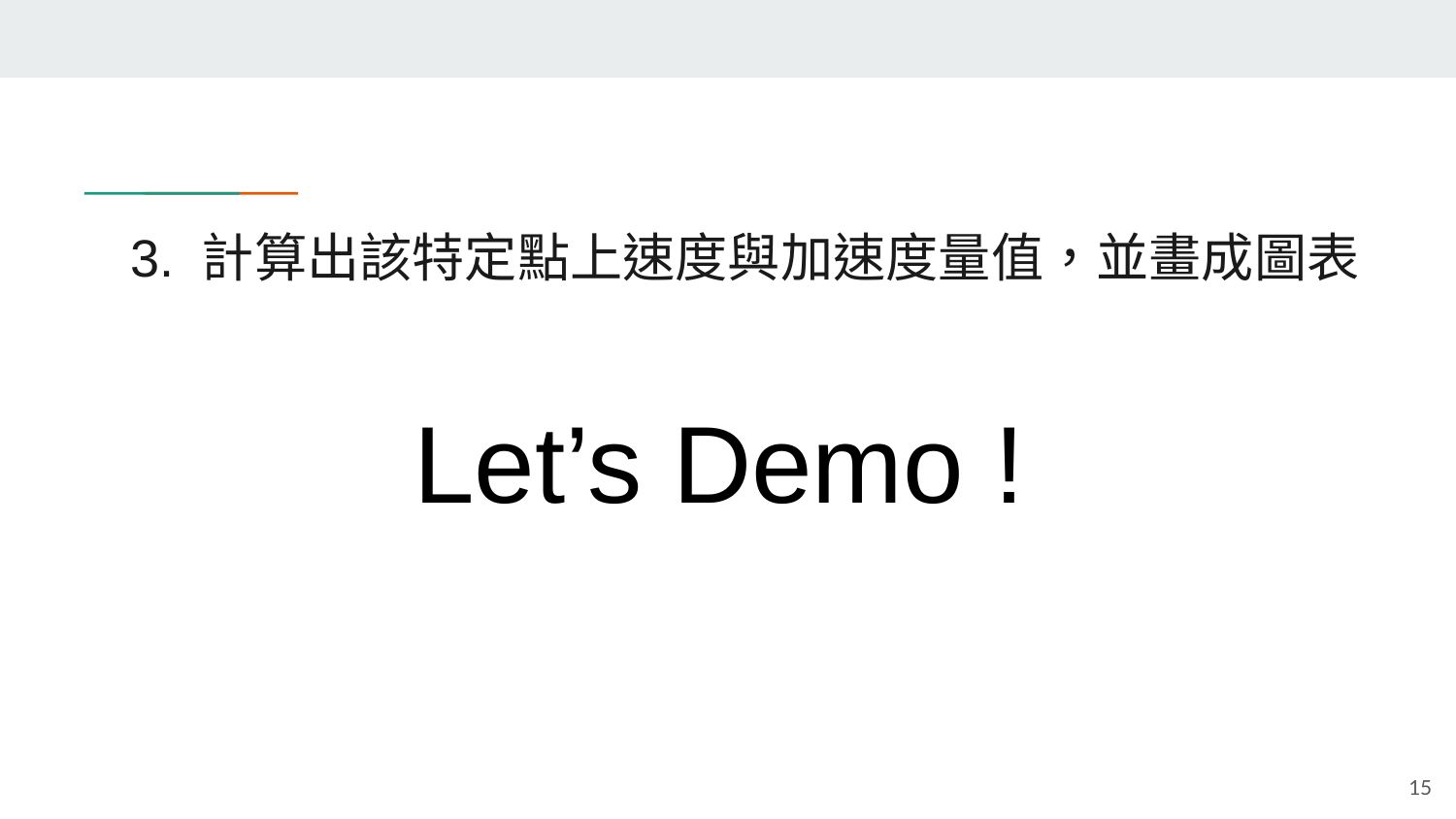

# 3. 計算出該特定點上速度與加速度量值，並畫成圖表
Let’s Demo !
15